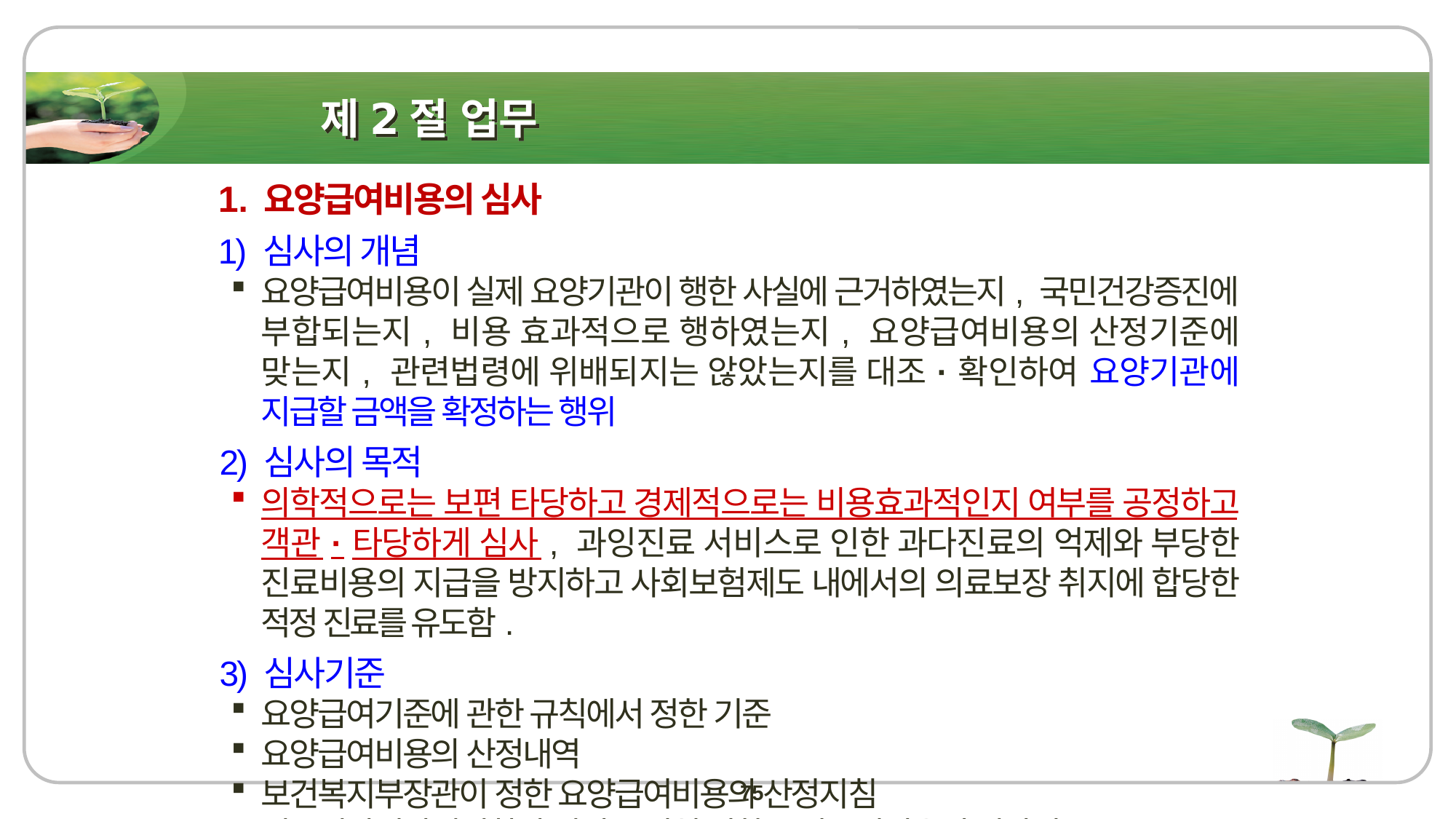

# 제2절 업무
1. 요양급여비용의 심사
1) 심사의 개념
요양급여비용이 실제 요양기관이 행한 사실에 근거하였는지, 국민건강증진에 부합되는지, 비용 효과적으로 행하였는지, 요양급여비용의 산정기준에 맞는지, 관련법령에 위배되지는 않았는지를 대조·확인하여 요양기관에 지급할 금액을 확정하는 행위
2) 심사의 목적
의학적으로는 보편 타당하고 경제적으로는 비용효과적인지 여부를 공정하고 객관·타당하게 심사, 과잉진료 서비스로 인한 과다진료의 억제와 부당한 진료비용의 지급을 방지하고 사회보험제도 내에서의 의료보장 취지에 합당한 적정 진료를 유도함.
3) 심사기준
요양급여기준에 관한 규칙에서 정한 기준
요양급여비용의 산정내역
보건복지부장관이 정한 요양급여비용의 산정지침
진료심사평가위원회의 심의를 거쳐 정한 요양급여비용의 심사기준 등
75